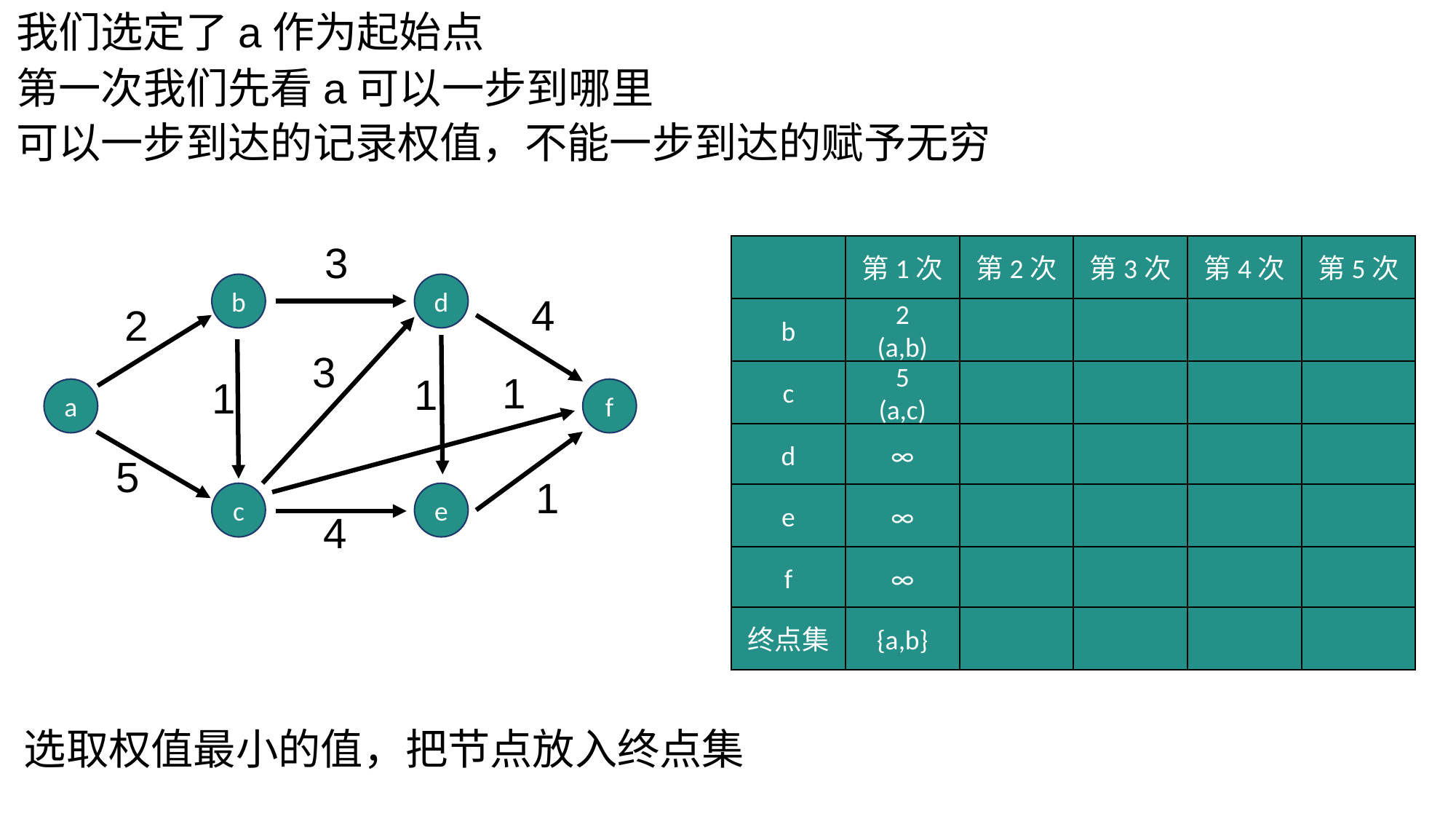

我们选定了a作为起始点
第一次我们先看a可以一步到哪里
可以一步到达的记录权值，不能一步到达的赋予无穷
3

第1次
第2次
第3次
第4次
第5次
b
d
4
2
b
2
(a,b)

3
1
c
5
(a,c)

1
1
a
f
d
∞

5
1
c
e
e
∞

4
f
∞

终点集
{a,b}

选取权值最小的值，把节点放入终点集